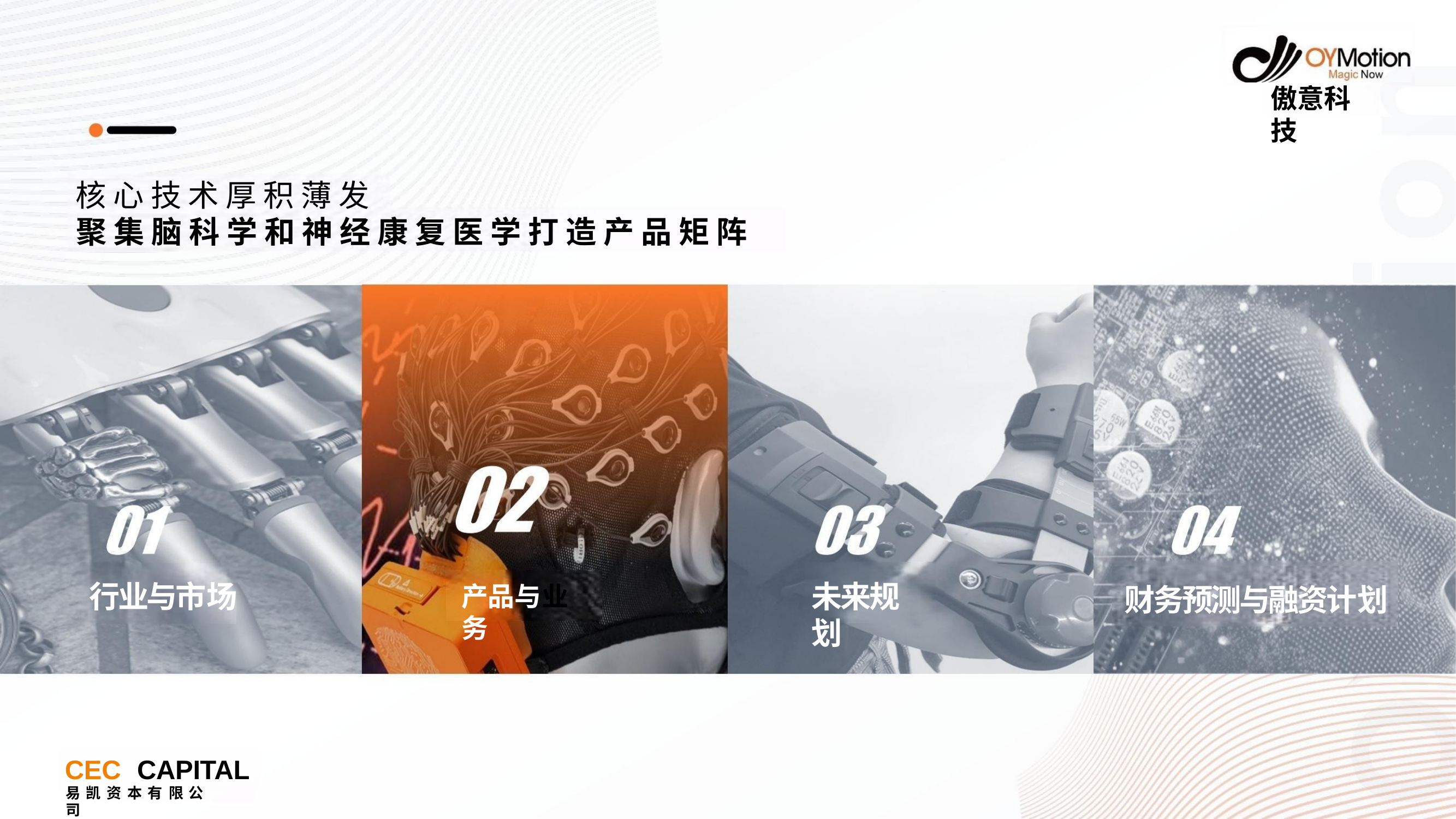

傲意科技
# 核 心 技 术 厚 积 薄 发
聚 集 脑 科 学 和 神 经 康 复 医 学 打 造 产 品 矩 阵
行业与市场
未来规划
产品与业务
财务预测与融资计划
CEC	CAPITAL
易 凯 资 本 有 限 公	司